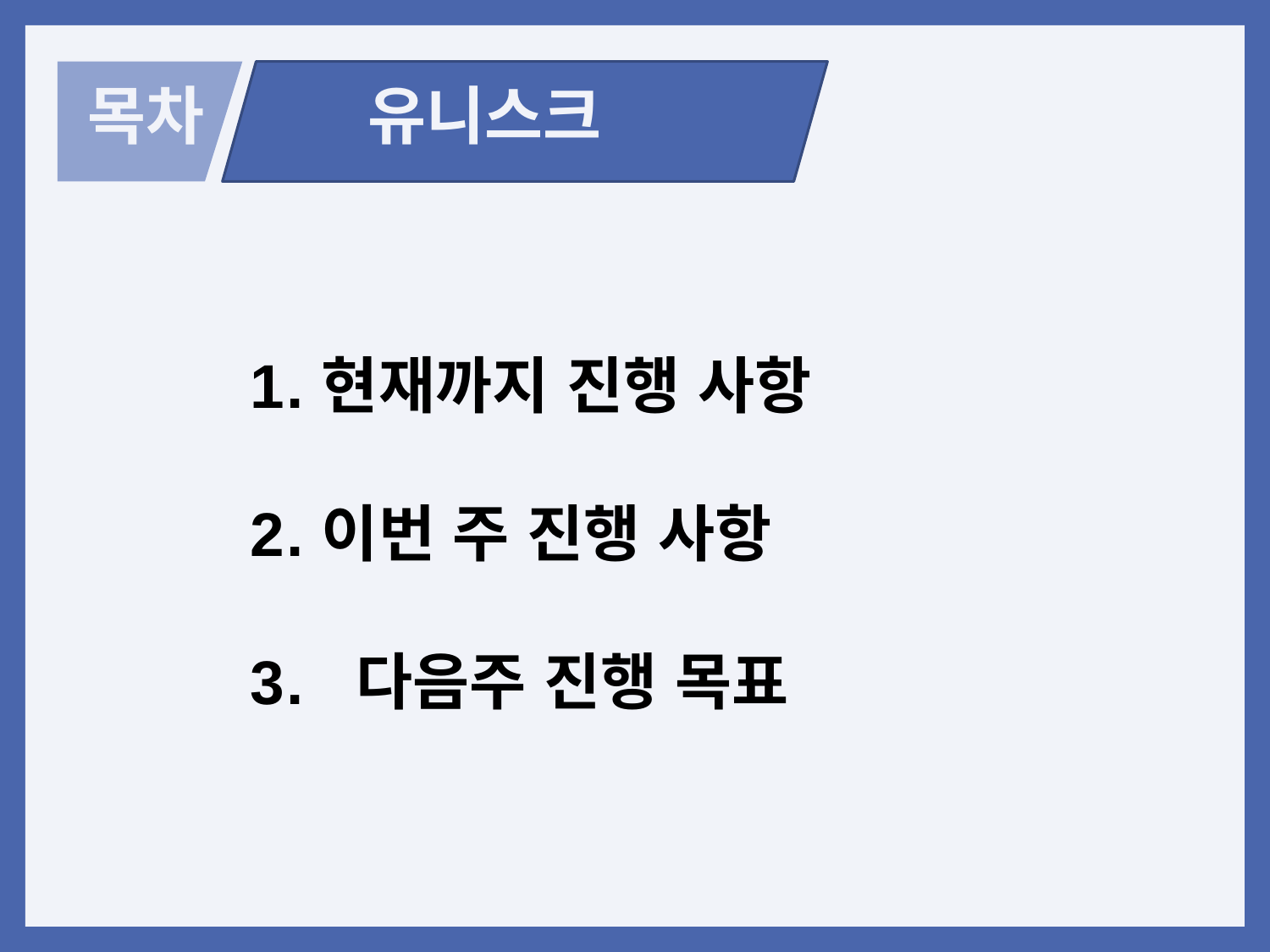

목차
유니스크
현재까지 진행 사항
이번 주 진행 사항
  다음주 진행 목표